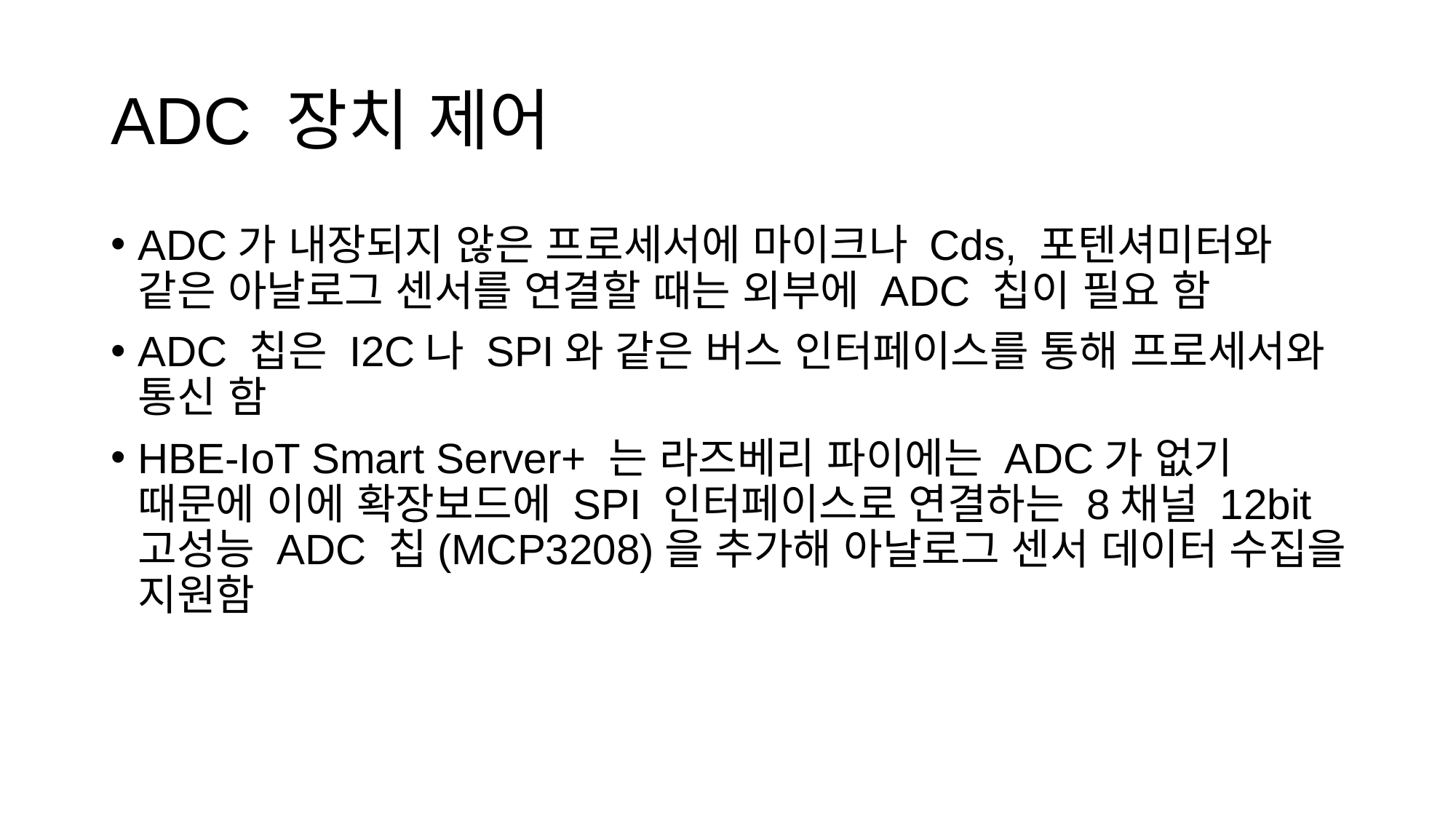

# ADC 장치 제어
ADC가 내장되지 않은 프로세서에 마이크나 Cds, 포텐셔미터와
같은 아날로그 센서를 연결할 때는 외부에 ADC 칩이 필요 함
ADC 칩은 I2C나 SPI와 같은 버스 인터페이스를 통해 프로세서와 통신 함
HBE-IoT Smart Server+ 는 라즈베리 파이에는 ADC가 없기
때문에 이에 확장보드에 SPI 인터페이스로 연결하는 8채널 12bit 고성능 ADC 칩(MCP3208)을 추가해 아날로그 센서 데이터 수집을 지원함